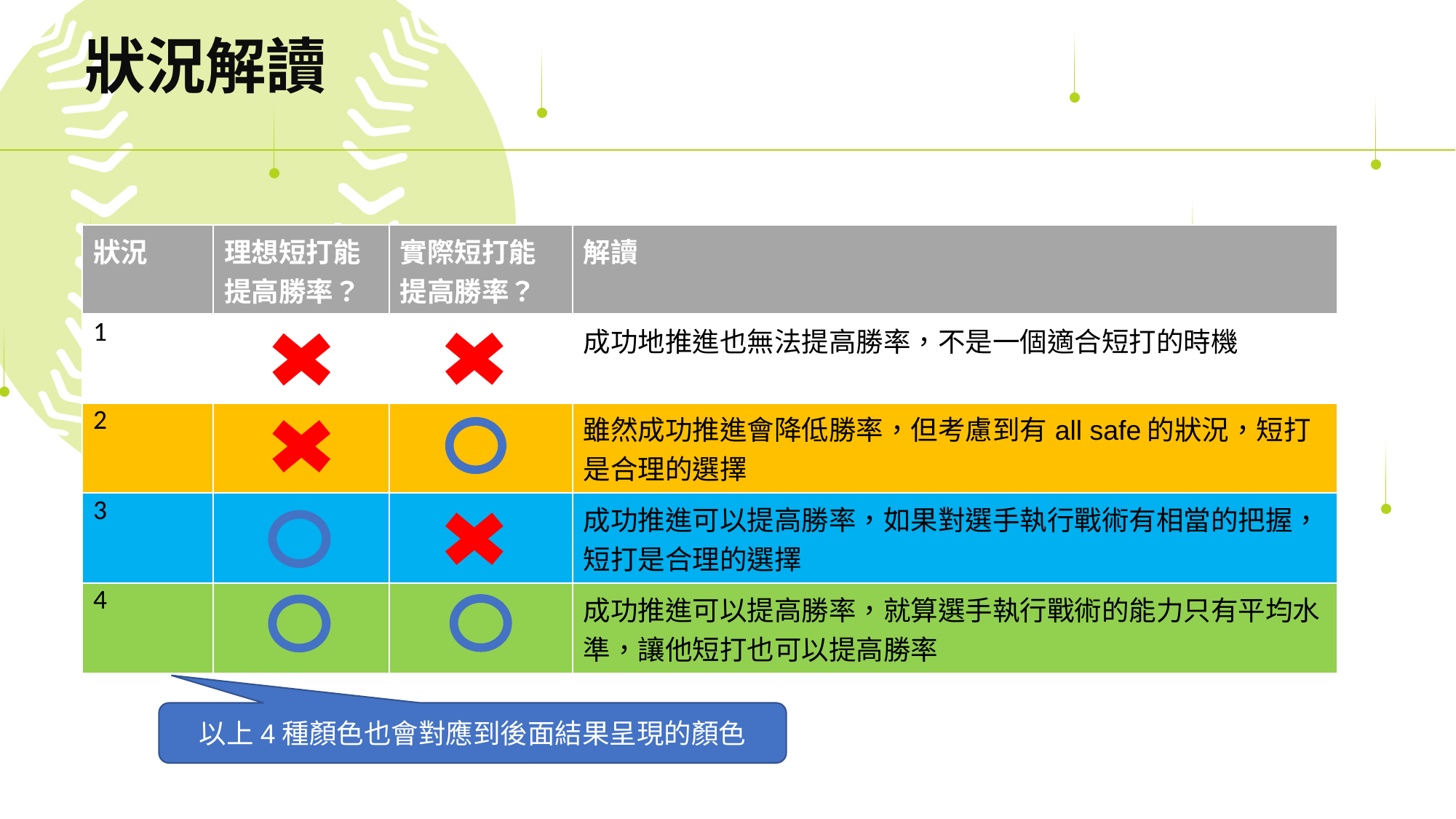

# 狀況解讀
| 狀況 | 理想短打能 提高勝率？ | 實際短打能 提高勝率？ | 解讀 |
| --- | --- | --- | --- |
| 1 |  |  | 成功地推進也無法提高勝率，不是一個適合短打的時機 |
| 2 |  |  | 雖然成功推進會降低勝率，但考慮到有all safe的狀況，短打是合理的選擇 |
| 3 |  |  | 成功推進可以提高勝率，如果對選手執行戰術有相當的把握，短打是合理的選擇 |
| 4 |  |  | 成功推進可以提高勝率，就算選手執行戰術的能力只有平均水準，讓他短打也可以提高勝率 |

以上4種顏色也會對應到後面結果呈現的顏色